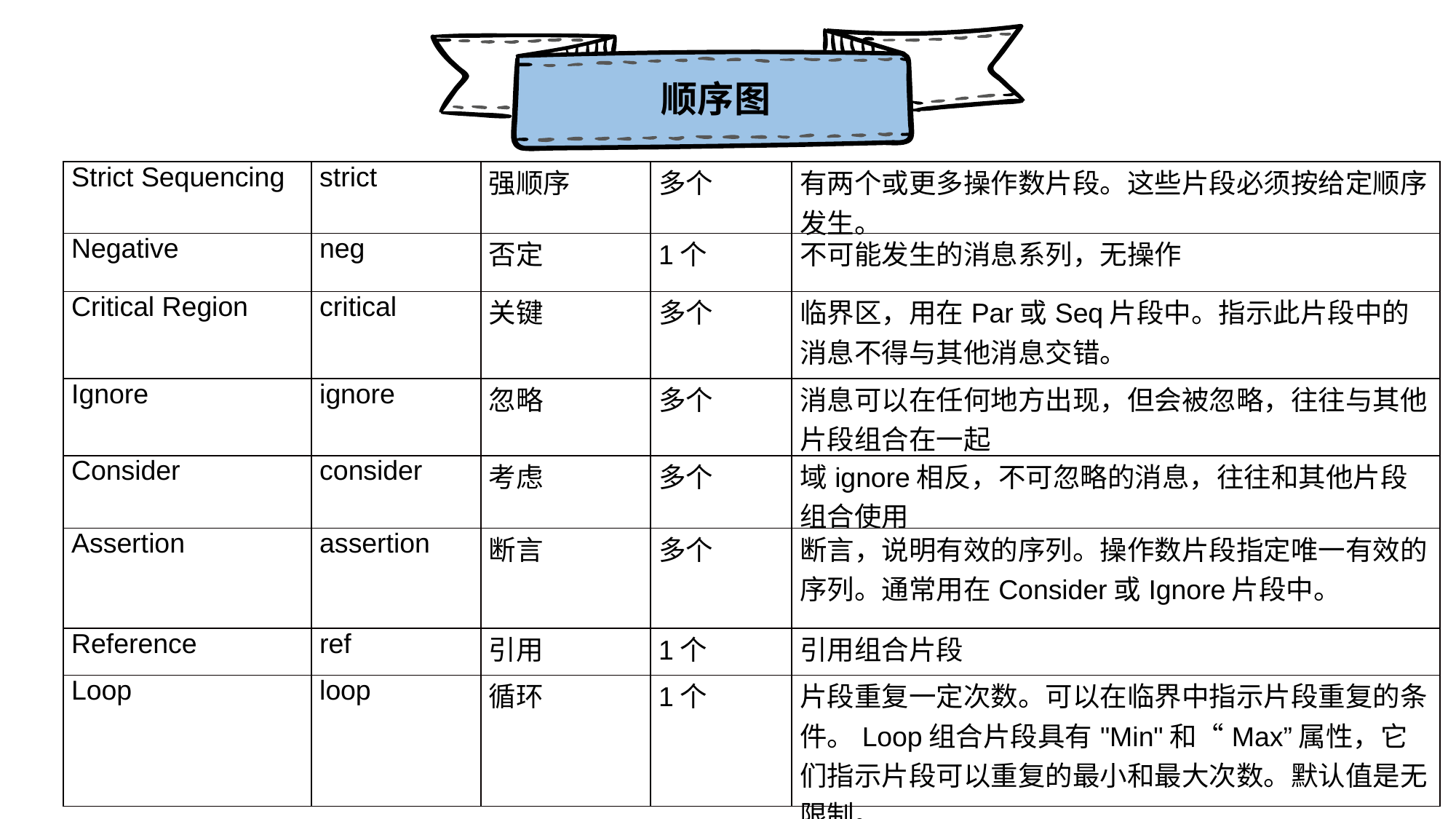

顺序图
| Strict Sequencing | strict | 强顺序 | 多个 | 有两个或更多操作数片段。这些片段必须按给定顺序发生。 |
| --- | --- | --- | --- | --- |
| Negative | neg | 否定 | 1个 | 不可能发生的消息系列，无操作 |
| Critical Region | critical | 关键 | 多个 | 临界区，用在Par或Seq片段中。指示此片段中的消息不得与其他消息交错。 |
| Ignore | ignore | 忽略 | 多个 | 消息可以在任何地方出现，但会被忽略，往往与其他片段组合在一起 |
| Consider | consider | 考虑 | 多个 | 域ignore相反，不可忽略的消息，往往和其他片段组合使用 |
| Assertion | assertion | 断言 | 多个 | 断言，说明有效的序列。操作数片段指定唯一有效的序列。通常用在Consider或Ignore片段中。 |
| Reference | ref | 引用 | 1个 | 引用组合片段 |
| Loop | loop | 循环 | 1个 | 片段重复一定次数。可以在临界中指示片段重复的条件。Loop组合片段具有"Min"和“Max”属性，它们指示片段可以重复的最小和最大次数。默认值是无限制。 |